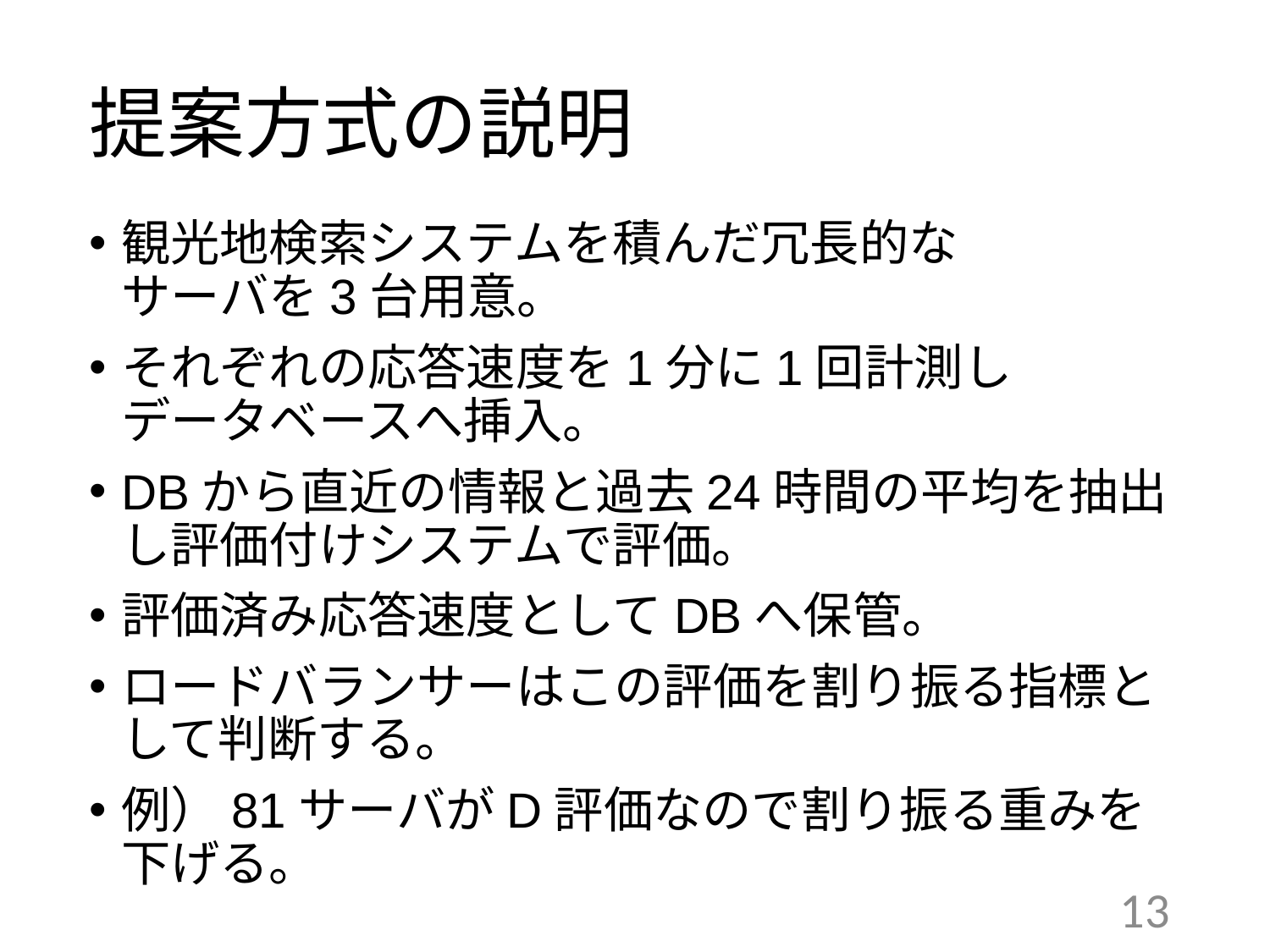

# 提案方式の説明
観光地検索システムを積んだ冗長的な
サーバを3台用意。
それぞれの応答速度を1分に1回計測し
データベースへ挿入。
DBから直近の情報と過去24時間の平均を抽出し評価付けシステムで評価。
評価済み応答速度としてDBへ保管。
ロードバランサーはこの評価を割り振る指標として判断する。
例）81サーバがD評価なので割り振る重みを下げる。
13